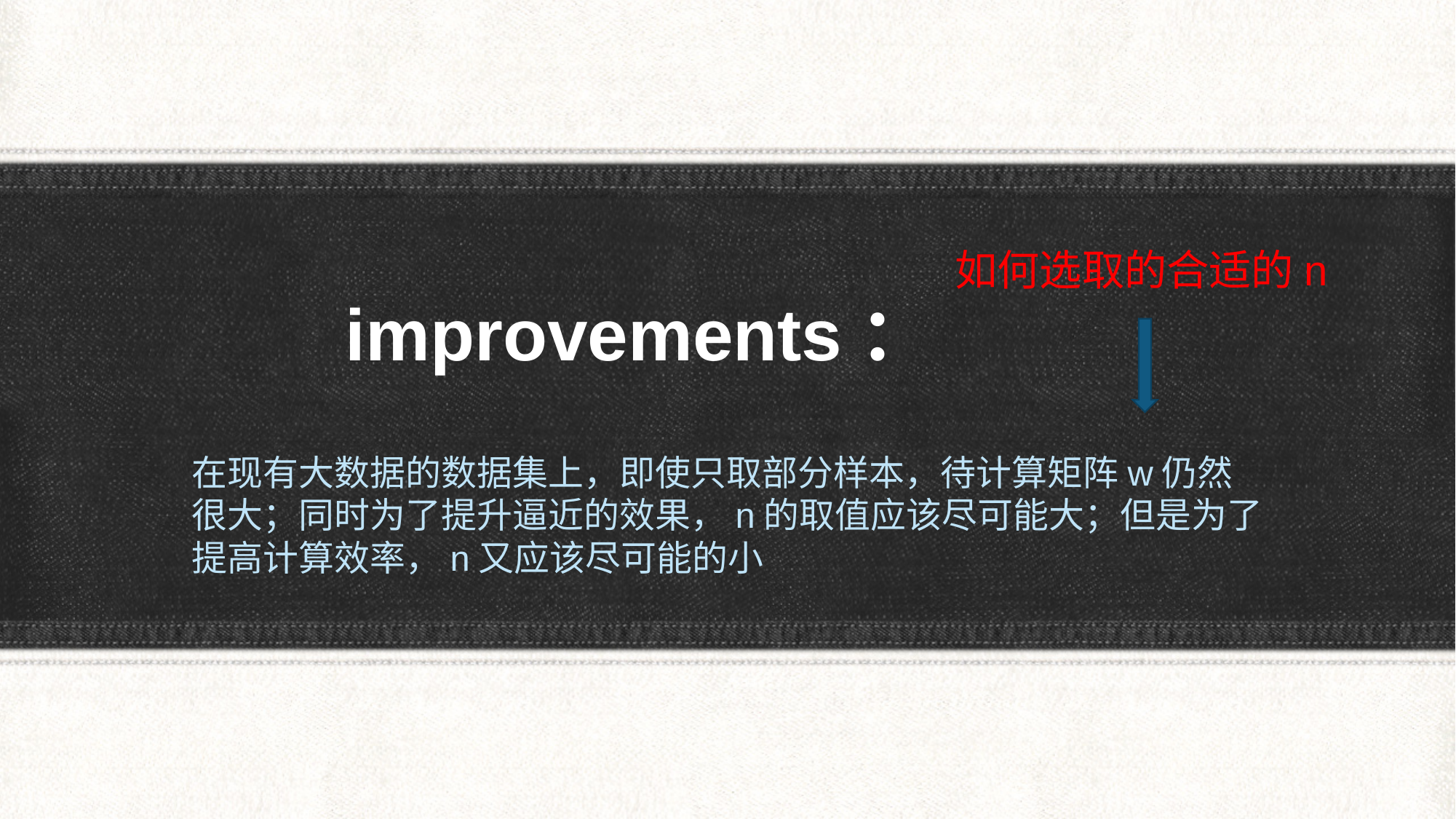

# improvements：
如何选取的合适的n

在现有大数据的数据集上，即使只取部分样本，待计算矩阵w仍然很大；同时为了提升逼近的效果，n的取值应该尽可能大；但是为了提高计算效率，n又应该尽可能的小